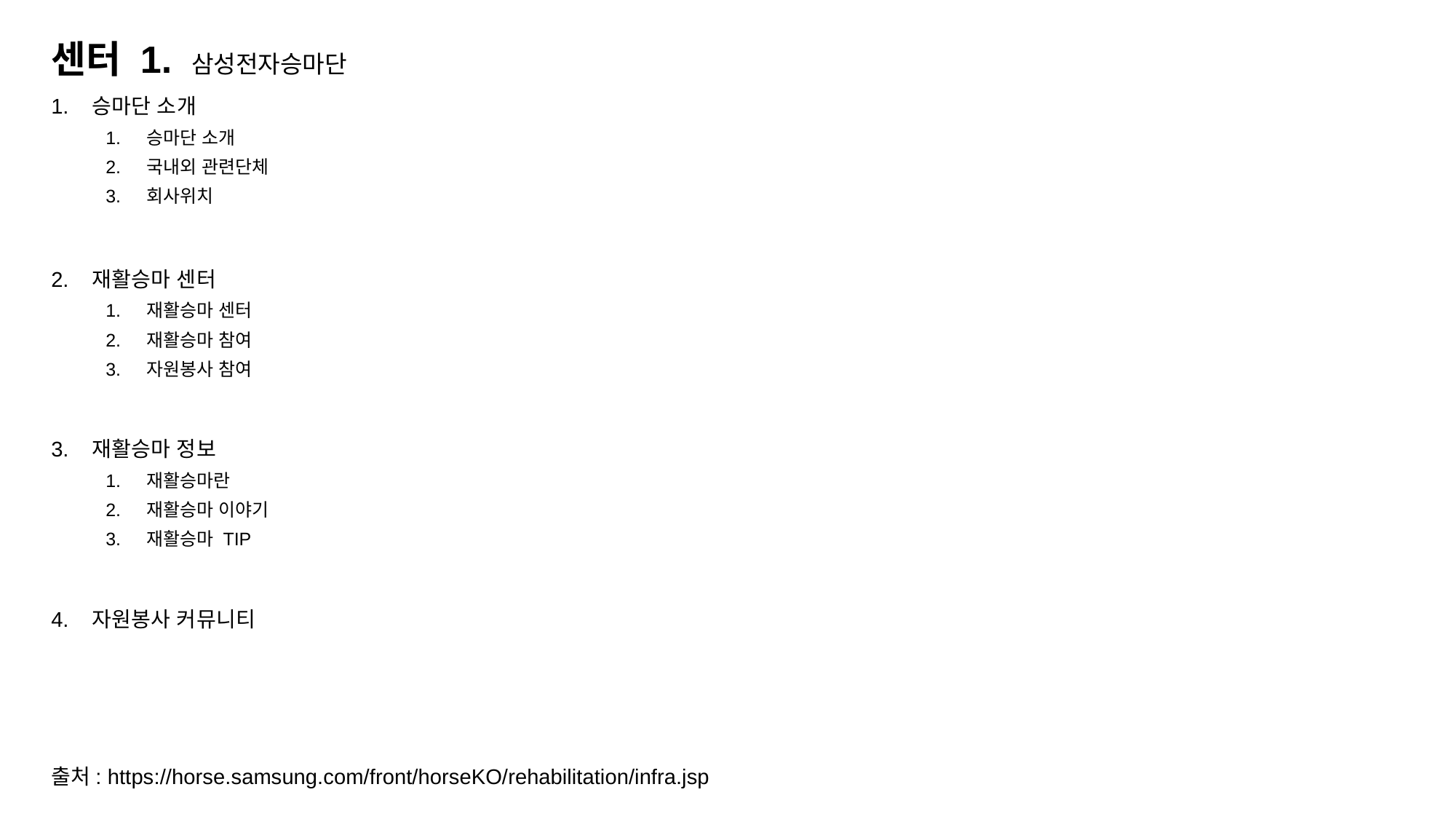

# 센터 1. 삼성전자승마단
승마단 소개
승마단 소개
국내외 관련단체
회사위치

재활승마 센터
재활승마 센터
재활승마 참여
자원봉사 참여

재활승마 정보
재활승마란
재활승마 이야기
재활승마 TIP

자원봉사 커뮤니티

출처: https://horse.samsung.com/front/horseKO/rehabilitation/infra.jsp